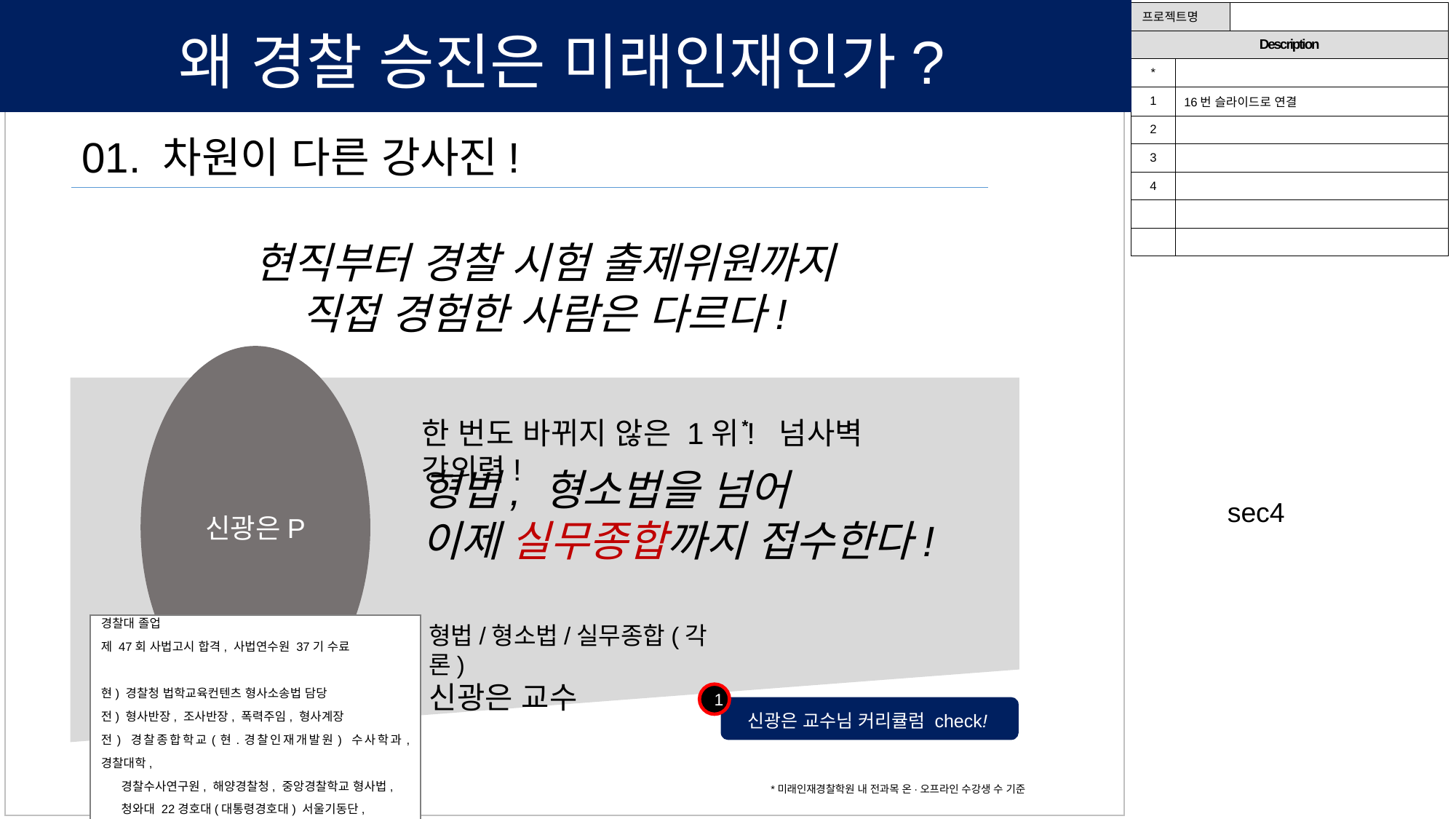

| 프로젝트명 |  |  |
| --- | --- | --- |
| Description |  |  |
| \* |  |  |
| 1 | 16번 슬라이드로 연결 |  |
| 2 |  |  |
| 3 |  |  |
| 4 |  |  |
|  |  |  |
|  |  |  |
왜 경찰 승진은 미래인재인가?
01. 차원이 다른 강사진!
현직부터 경찰 시험 출제위원까지
직접 경험한 사람은 다르다!
신광은P

한 번도 바뀌지 않은 1위!  넘사벽 강의력!
*
형법, 형소법을 넘어
이제 실무종합까지 접수한다!
sec4
경찰대 졸업
제 47회 사법고시 합격, 사법연수원 37기 수료

현) 경찰청 법학교육컨텐츠 형사소송법 담당
전) 형사반장, 조사반장, 폭력주임, 형사계장
전) 경찰종합학교(현.경찰인재개발원) 수사학과, 경찰대학,
     경찰수사연구원, 해양경찰청, 중앙경찰학교 형사법,
     청와대 22경호대(대통령경호대) 서울기동단,
     청와대 101경비단, 경찰교육원 형사법,
     서울 디지털대학 경찰학과 등 교수
전) 경찰청 채용시험 출제위원
전) 경찰공제회 경찰실무종합, 경찰실무Ⅱ 저자
형법/형소법/실무종합(각론)
신광은 교수
1

신광은 교수님 커리큘럼 check!
*미래인재경찰학원 내 전과목 온·오프라인 수강생 수 기준